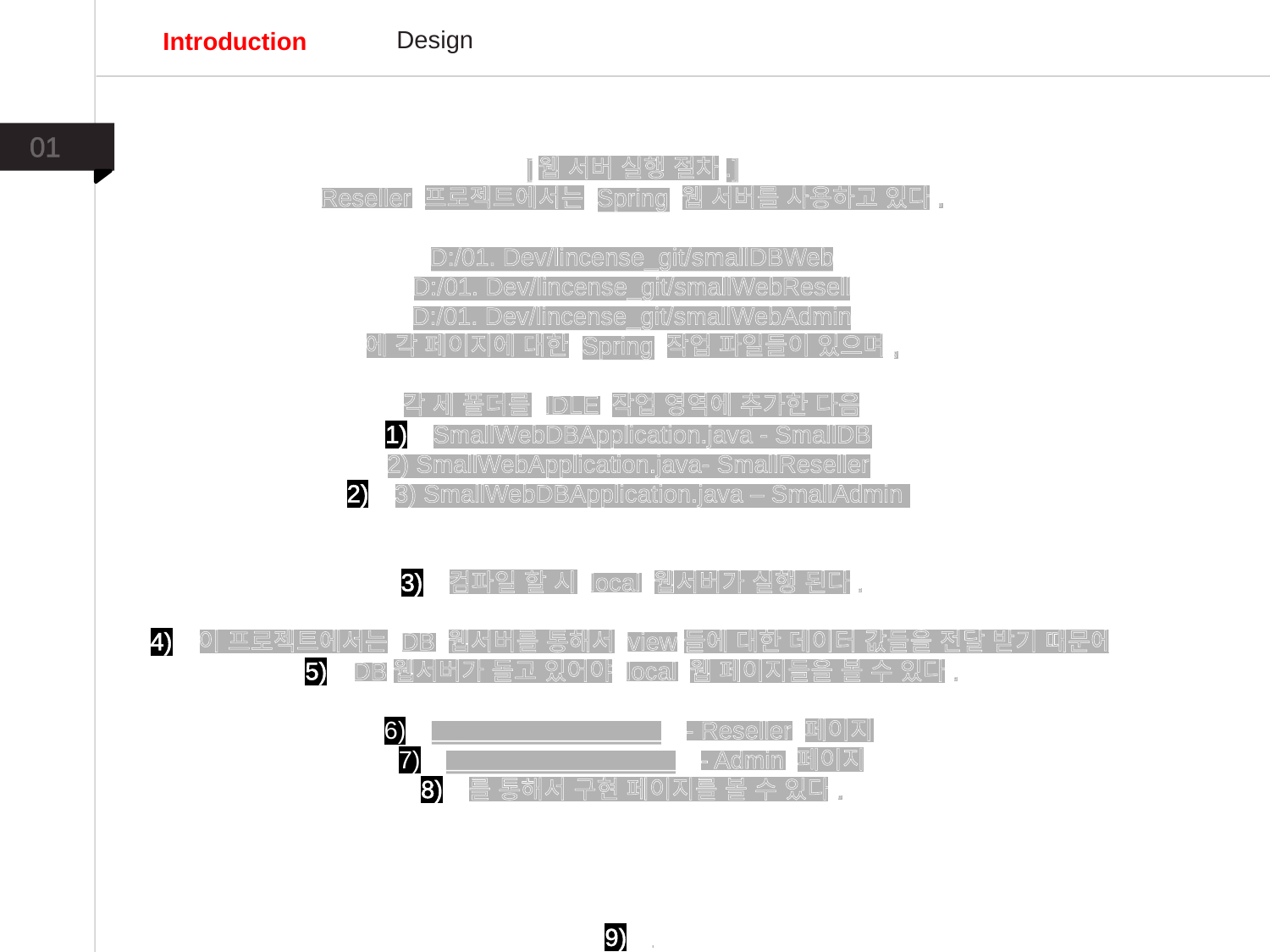

Design
Introduction
01

[웹 서버 실행 절차.]
Reseller 프로젝트에서는 Spring 웹 서버를 사용하고 있다.

D:/01. Dev/lincense_git/smallDBWeb
D:/01. Dev/lincense_git/smallWebResell
D:/01. Dev/lincense_git/smallWebAdmin
에 각 페이지에 대한 Spring 작업 파일들이 있으며,

각 세 폴더를 IDLE 작업 영역에 추가한 다음
SmallWebDBApplication.java - SmallDB
2) SmallWebApplication.java- SmallReseller
3) SmallWebDBApplication.java – SmallAdmin

컴파일 할 시 local 웹서버가 실행 된다.

이 프로젝트에서는 DB 웹서버를 통해서 view들에 대한 데이터 값들을 전달 받기 때문에
DB웹서버가 돌고 있어야 local 웹 페이지들을 볼 수 있다.

http://localhost:8083/	- Reseller 페이지
http://localhost:8081/	- Admin 페이지
를 통해서 구현 페이지를 볼 수 있다.